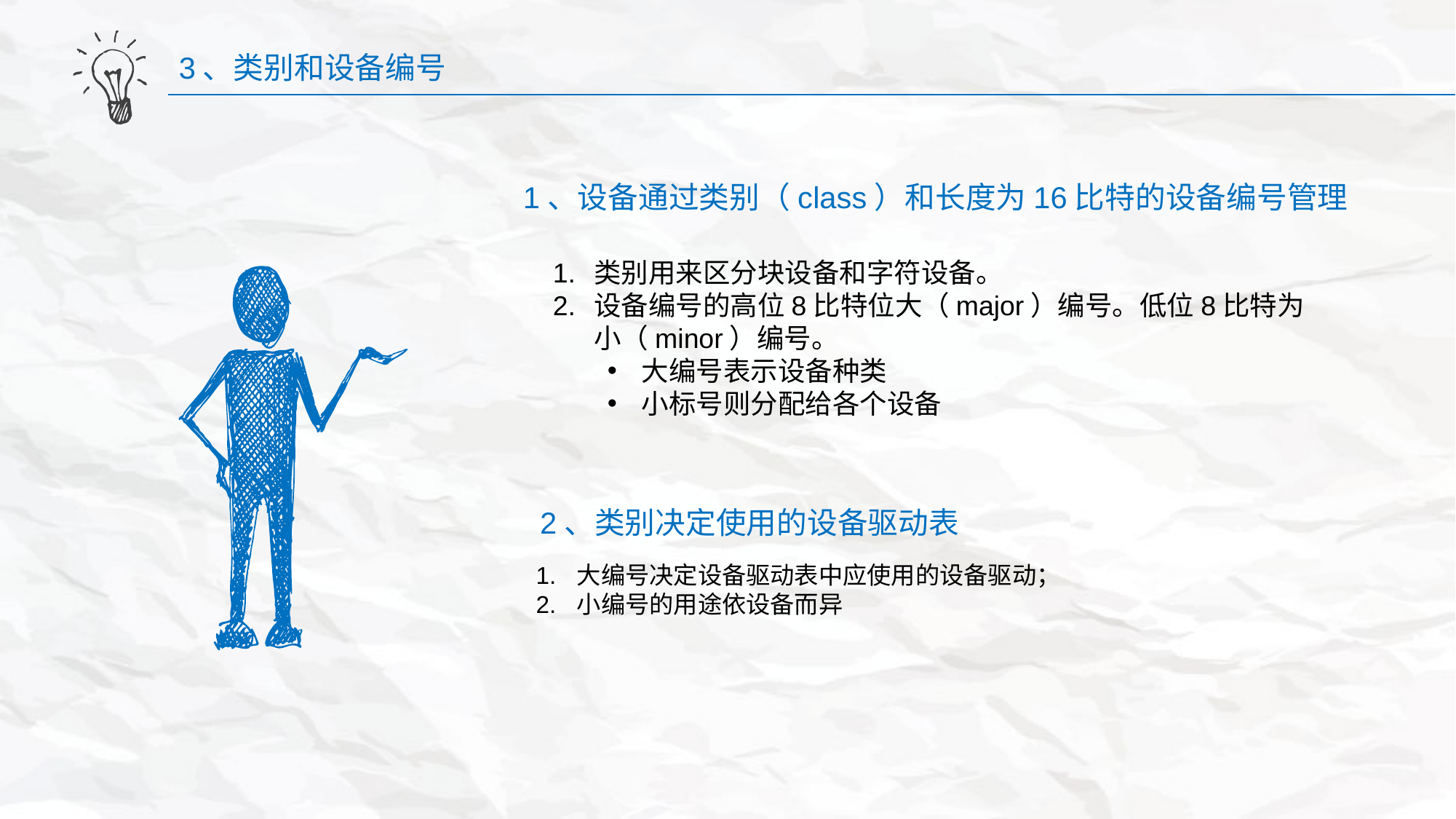

3、类别和设备编号
1、设备通过类别（class）和长度为16比特的设备编号管理
类别用来区分块设备和字符设备。
设备编号的高位8比特位大（major）编号。低位8比特为小（minor）编号。
大编号表示设备种类
小标号则分配给各个设备
2、类别决定使用的设备驱动表
大编号决定设备驱动表中应使用的设备驱动；
小编号的用途依设备而异